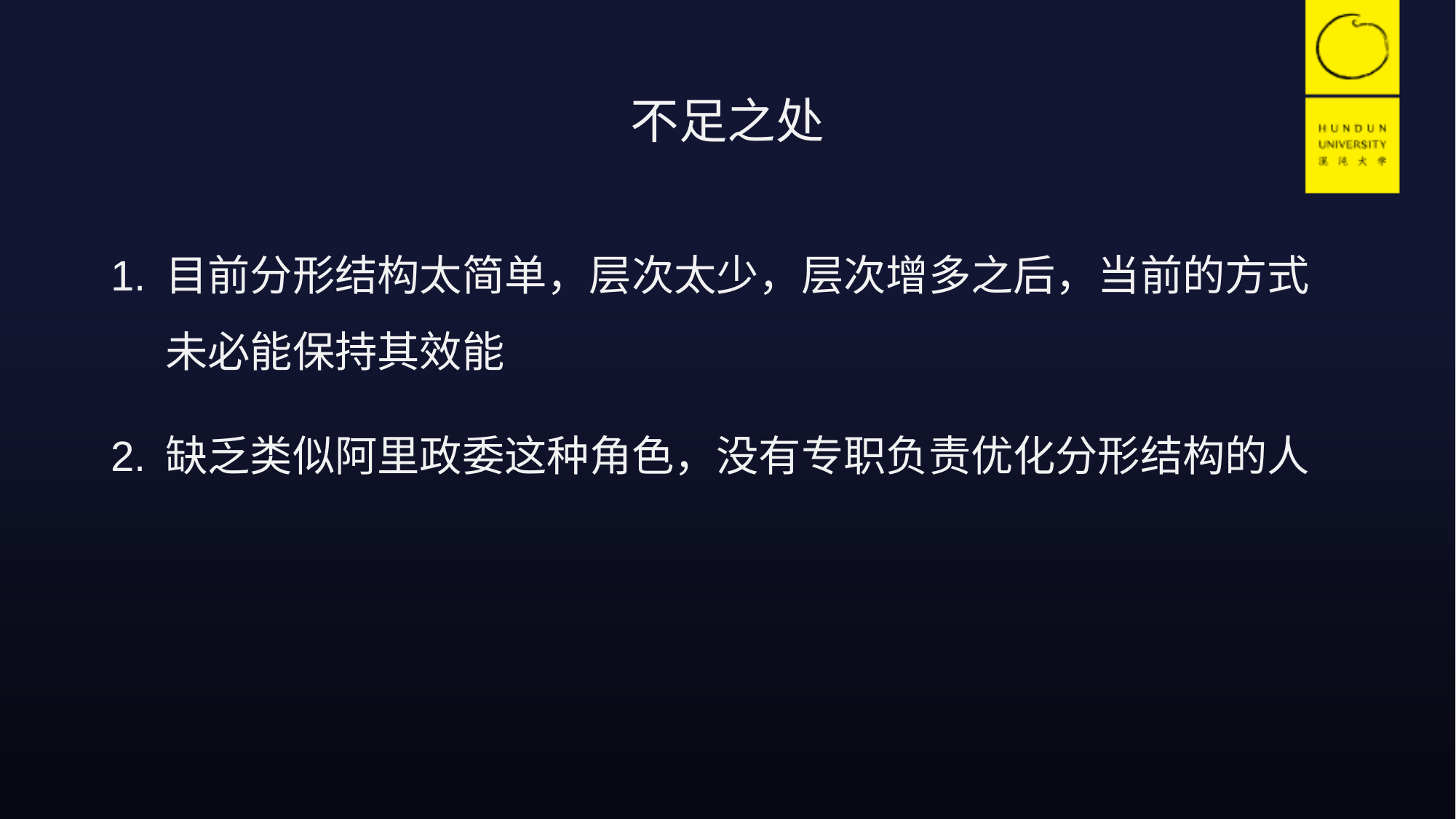

# 不足之处
目前分形结构太简单，层次太少，层次增多之后，当前的方式未必能保持其效能
缺乏类似阿里政委这种角色，没有专职负责优化分形结构的人